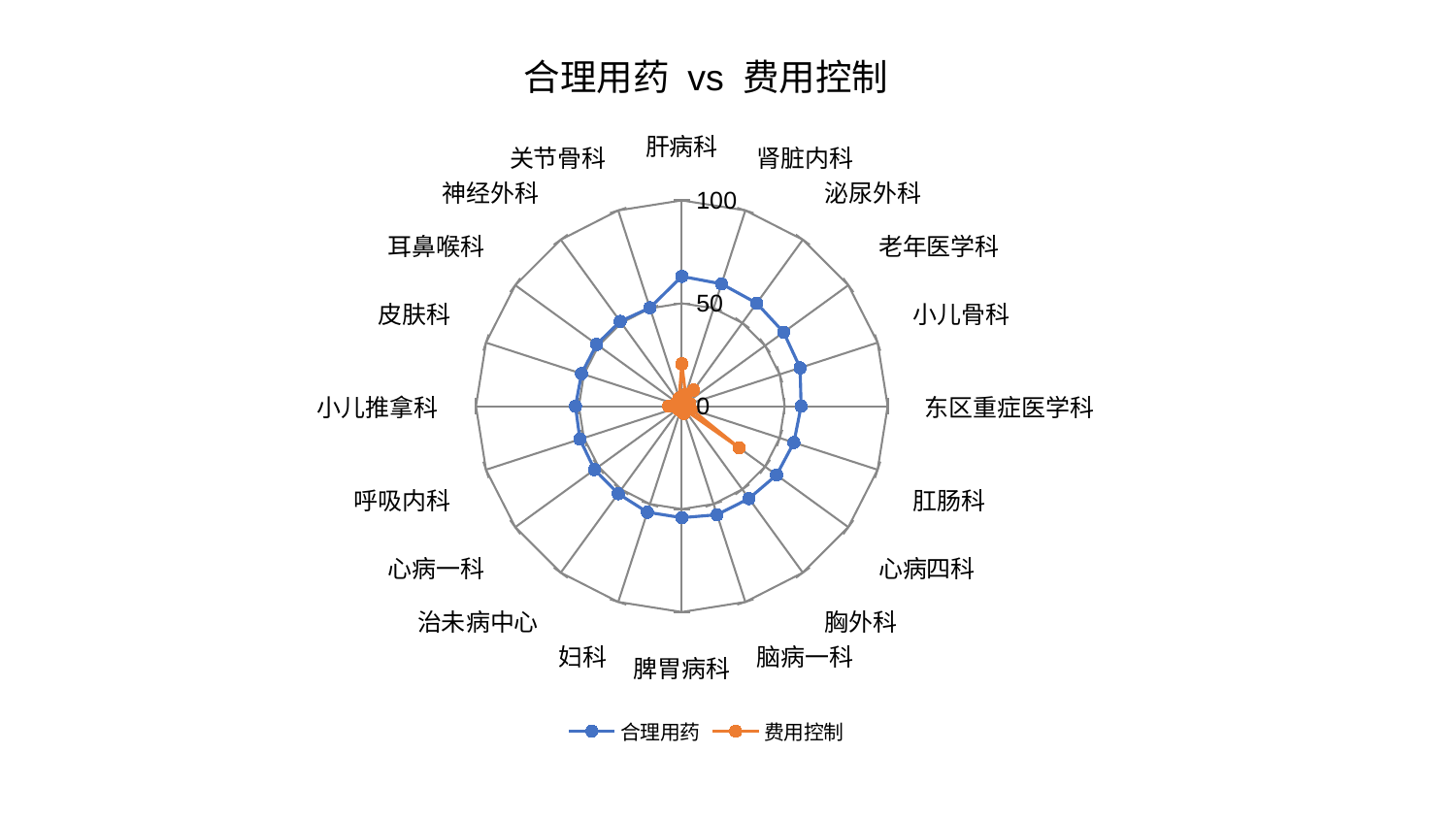

### Chart: 合理用药 vs 费用控制

| Category | 合理用药 | 费用控制 |
|---|---|---|
| 肝病科 | 63.063083350763726 | 20.586247680956387 |
| 肾脏内科 | 62.48945069631917 | 5.853914191194315 |
| 泌尿外科 | 61.9037939639763 | 9.643602247169522 |
| 老年医学科 | 61.13024265638161 | 2.8705318073570063 |
| 小儿骨科 | 60.42093354520331 | 4.112854122069585 |
| 东区重症医学科 | 57.93448312068135 | 2.0208532355404656 |
| 肛肠科 | 57.26209932739439 | 4.750288307216526 |
| 心病四科 | 56.885081697133444 | 34.427144403428244 |
| 胸外科 | 55.5029502227294 | 1.8542165736932907 |
| 脑病一科 | 55.47060019385536 | 3.7244684912381527 |
| 脾胃病科 | 54.190365686573855 | 2.7074467288156407 |
| 妇科 | 54.17858136586197 | 2.1474366367166917 |
| 治未病中心 | 52.57042948058992 | 2.0416421308996022 |
| 心病一科 | 52.43030791925289 | 2.3133386490346277 |
| 呼吸内科 | 52.034967132166926 | 2.0963118930131834 |
| 小儿推拿科 | 51.64325804836487 | 6.310366706390556 |
| 皮肤科 | 51.21602502031901 | 2.628067210195936 |
| 耳鼻喉科 | 51.12024408396477 | 2.968413318051005 |
| 神经外科 | 50.94964869969928 | 3.214043111083136 |
| 关节骨科 | 50.25735029138556 | 4.129046872465557 |
53